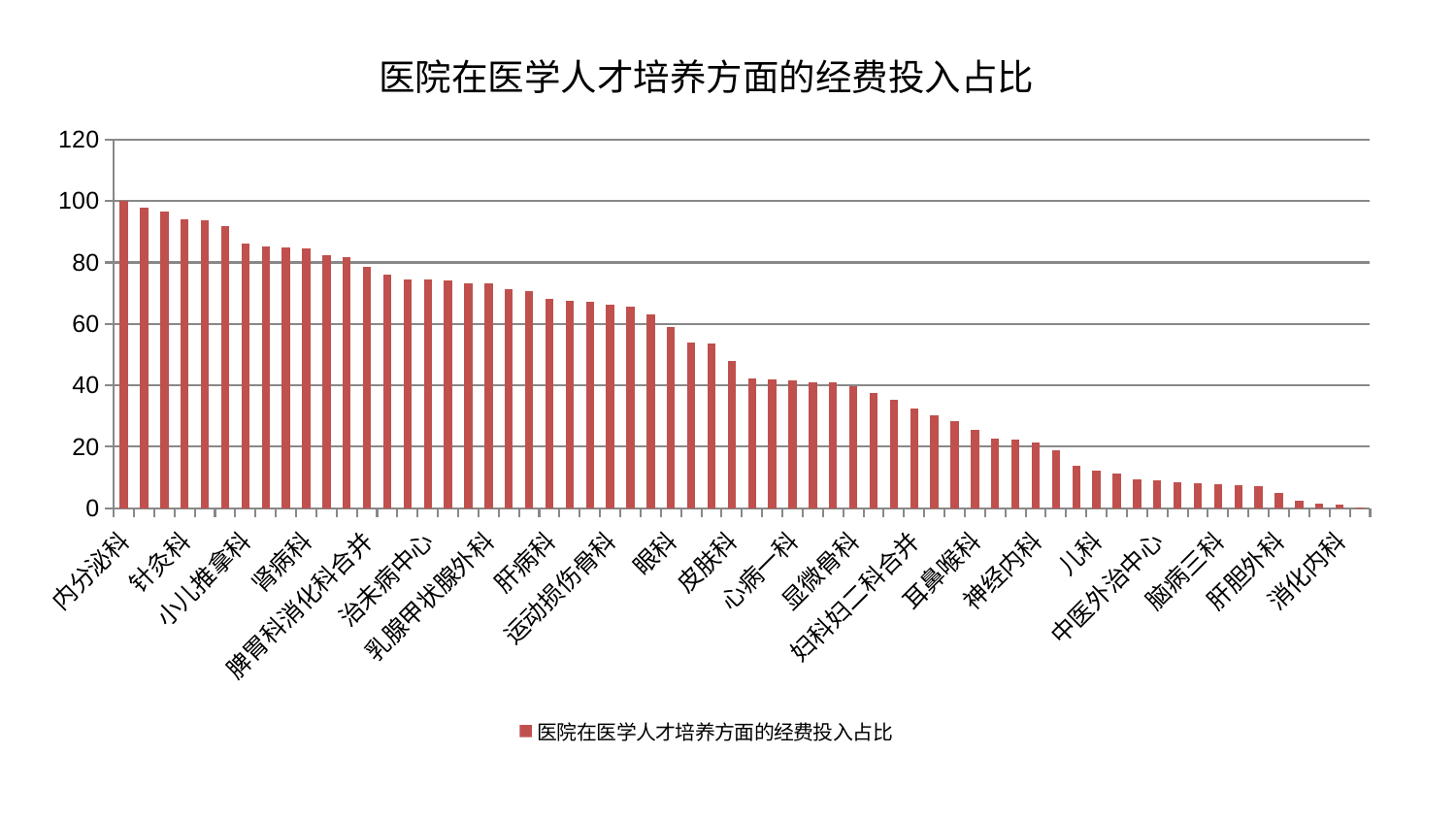

### Chart: 医院在医学人才培养方面的经费投入占比

| Category | 医院在医学人才培养方面的经费投入占比 |
|---|---|
| 内分泌科 | 100.0 |
| 心病三科 | 97.77173256564302 |
| 口腔科 | 96.47675456386796 |
| 针灸科 | 93.909090855327 |
| 肾脏内科 | 93.67636788558482 |
| 心血管内科 | 91.81894015251422 |
| 小儿推拿科 | 86.08522953905631 |
| 男科 | 85.26777945857492 |
| 周围血管科 | 84.9326402499926 |
| 肾病科 | 84.66509431167127 |
| 血液科 | 82.5074047334678 |
| 肿瘤内科 | 81.86211980757119 |
| 脾胃科消化科合并 | 78.63974184900087 |
| 心病四科 | 75.99642215018676 |
| 肛肠科 | 74.57104682524529 |
| 治未病中心 | 74.56234359559312 |
| 东区重症医学科 | 74.07038995427878 |
| 心病二科 | 73.2045027864866 |
| 乳腺甲状腺外科 | 73.15765930632817 |
| 泌尿外科 | 71.27986091980965 |
| 美容皮肤科 | 70.68035403801103 |
| 肝病科 | 68.27668177579777 |
| 妇科 | 67.44652987907197 |
| 胸外科 | 67.1178252748114 |
| 运动损伤骨科 | 66.36012833697393 |
| 微创骨科 | 65.61019572468497 |
| 小儿骨科 | 63.1379561090515 |
| 眼科 | 59.04681657889992 |
| 妇二科 | 54.04420795859377 |
| 创伤骨科 | 53.74875825031246 |
| 皮肤科 | 47.92240823900032 |
| 脾胃病科 | 42.35278776860794 |
| 推拿科 | 41.8697697216705 |
| 心病一科 | 41.6367603593313 |
| 东区肾病科 | 41.15079604038079 |
| 老年医学科 | 41.112052167914165 |
| 显微骨科 | 39.83054605503053 |
| 产科 | 37.59981967415713 |
| 风湿病科 | 35.216782993771325 |
| 妇科妇二科合并 | 32.55971220160587 |
| 脑病二科 | 30.18618193567053 |
| 西区重症医学科 | 28.412173759156353 |
| 耳鼻喉科 | 25.65268421023627 |
| 脑病一科 | 22.78130140082854 |
| 综合内科 | 22.49839373633994 |
| 神经内科 | 21.533065161047354 |
| 神经外科 | 19.036116287551337 |
| 身心医学科 | 13.926093818739691 |
| 儿科 | 12.329694689672577 |
| 呼吸内科 | 11.460494716835928 |
| 脊柱骨科 | 9.36542941697867 |
| 中医外治中心 | 9.12288233408953 |
| 骨科 | 8.566001570812196 |
| 中医经典科 | 8.190834163884313 |
| 脑病三科 | 7.749709814884677 |
| 康复科 | 7.3630775508236335 |
| 重症医学科 | 7.242914645663796 |
| 肝胆外科 | 4.921740664471267 |
| 关节骨科 | 2.5105050625999383 |
| 普通外科 | 1.510545534266682 |
| 消化内科 | 1.179898490649014 |
| 医院 | 0.3309716411399871 |
271